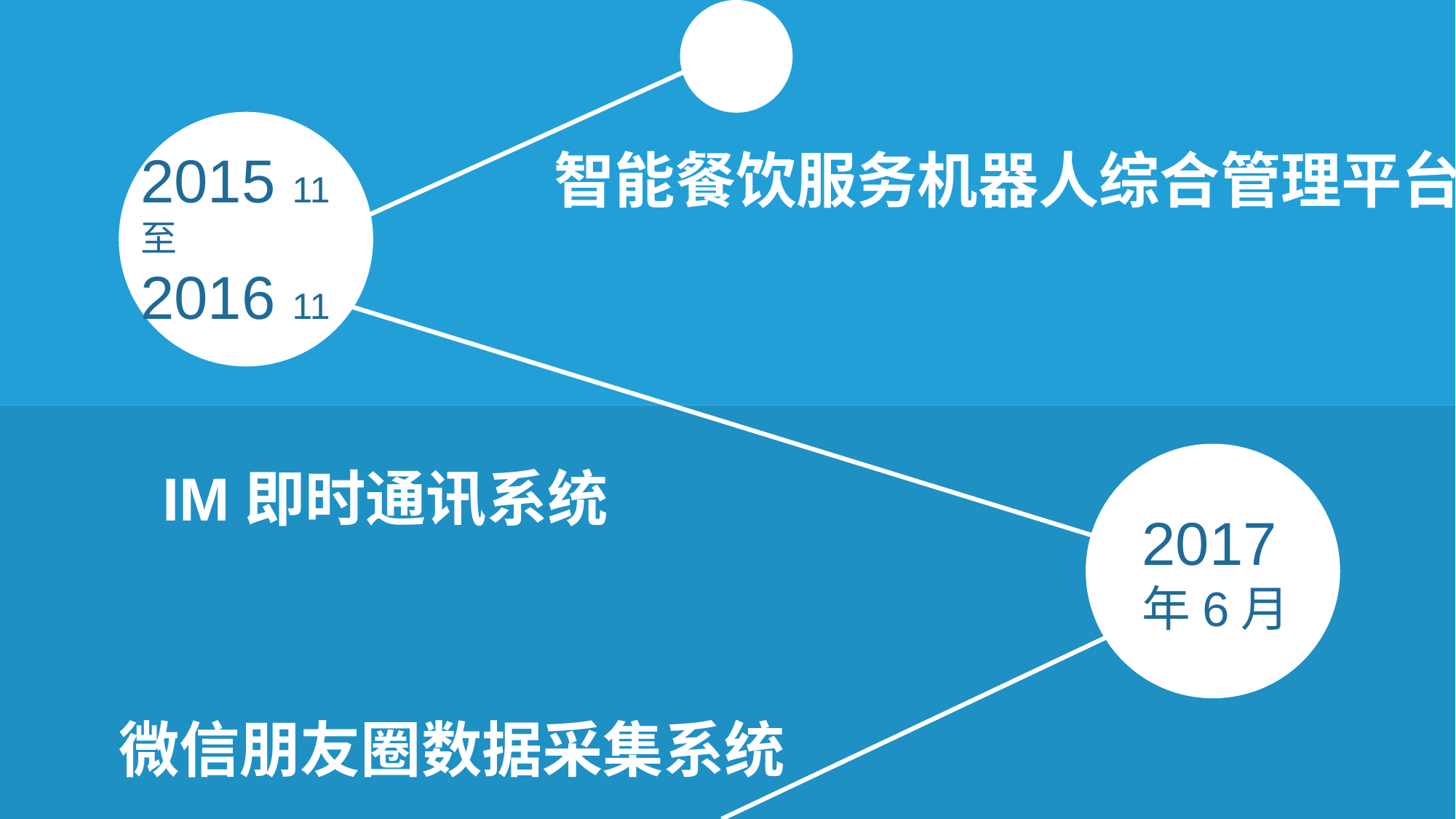

2015 11
至
2016 11
智能餐饮服务机器人综合管理平台

IM即时通讯系统
2017年6月
微信朋友圈数据采集系统